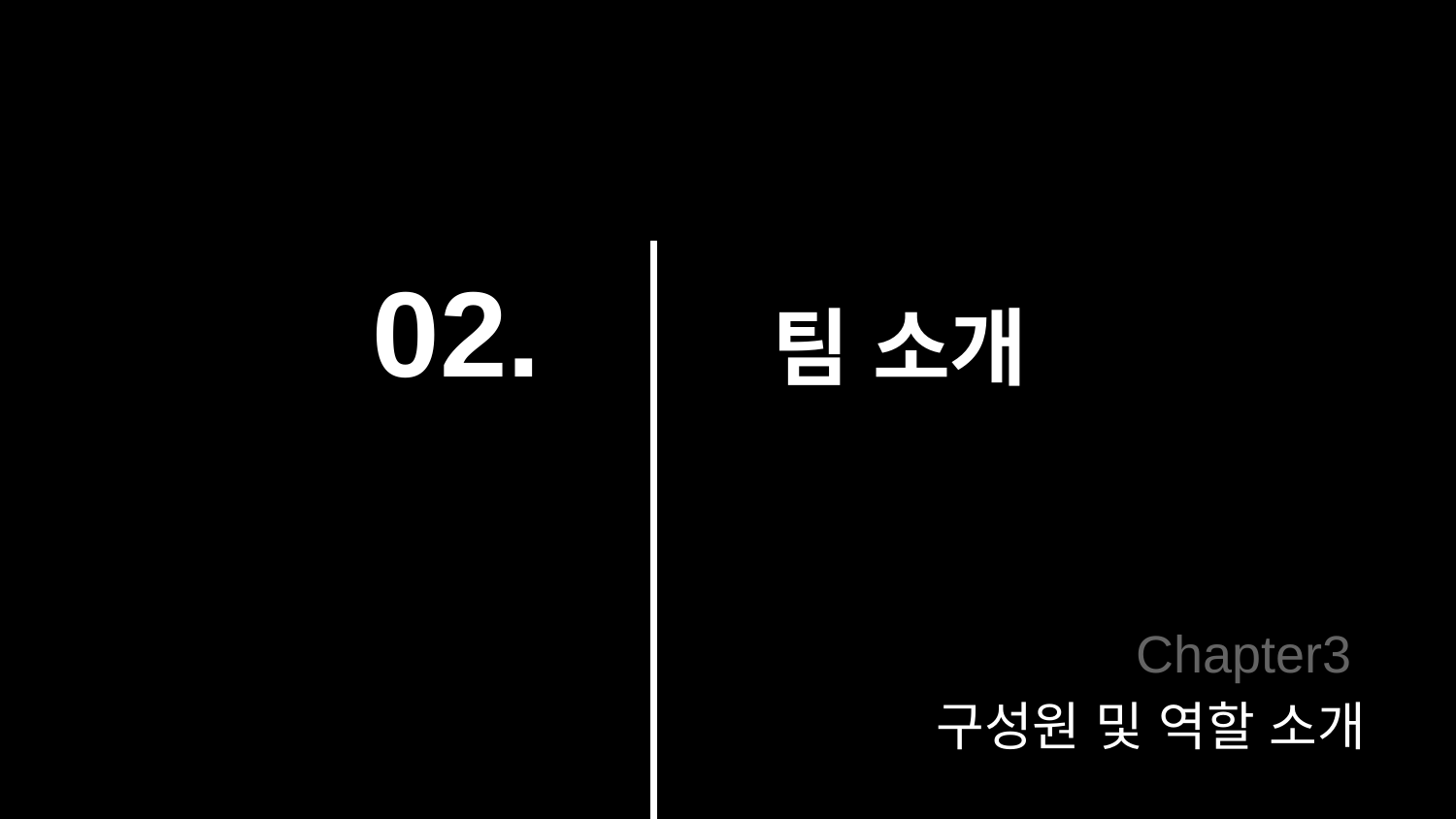

# 02.

팀 소개

Chapter3
구성원 및 역할 소개